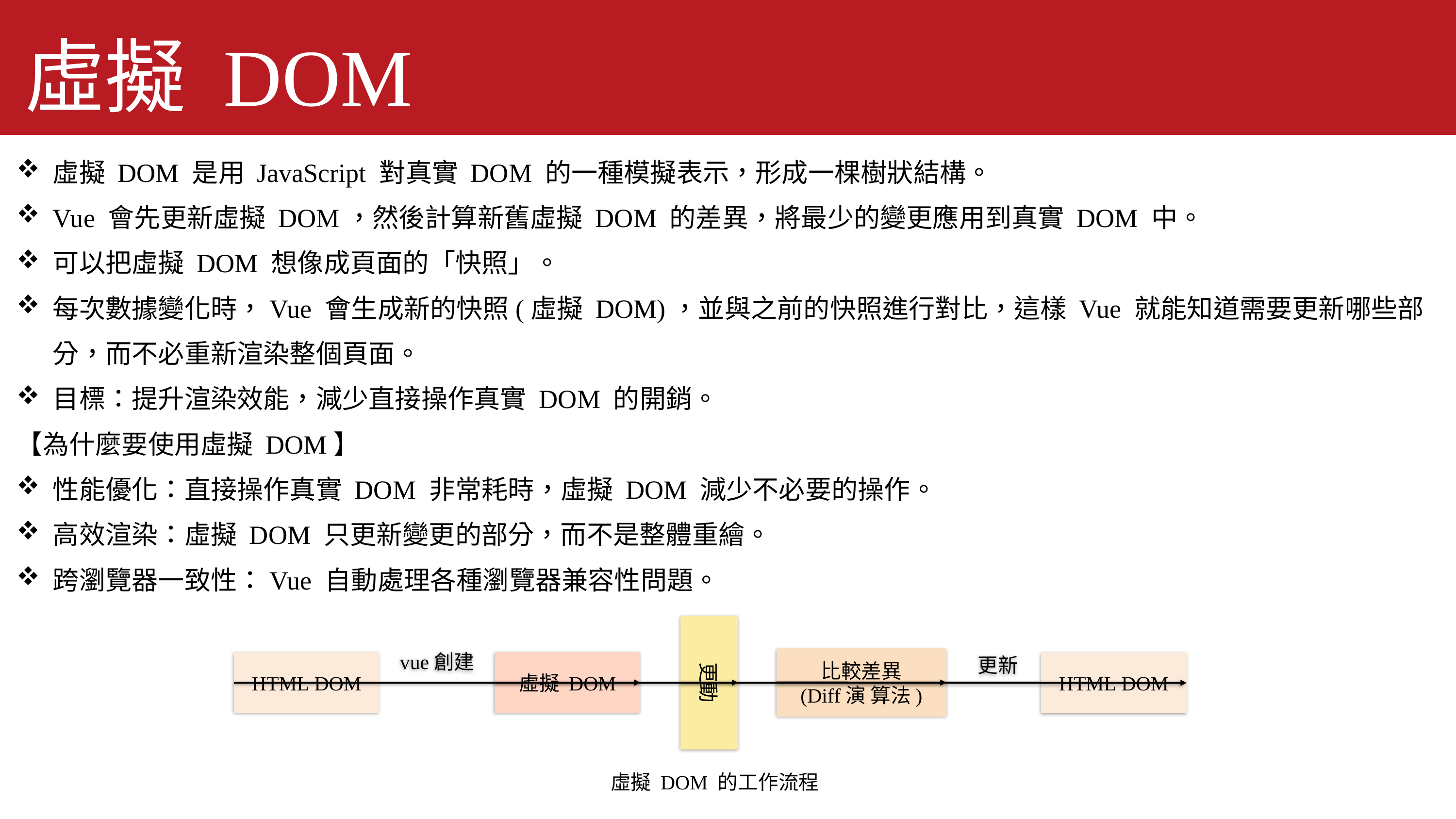

虛擬 DOM
虛擬 DOM 是用 JavaScript 對真實 DOM 的一種模擬表示，形成一棵樹狀結構。
Vue 會先更新虛擬 DOM，然後計算新舊虛擬 DOM 的差異，將最少的變更應用到真實 DOM 中。
可以把虛擬 DOM 想像成頁面的「快照」。
每次數據變化時，Vue 會生成新的快照(虛擬 DOM)，並與之前的快照進行對比，這樣 Vue 就能知道需要更新哪些部分，而不必重新渲染整個頁面。
目標：提升渲染效能，減少直接操作真實 DOM 的開銷。
【為什麼要使用虛擬 DOM】
性能優化：直接操作真實 DOM 非常耗時，虛擬 DOM 減少不必要的操作。
高效渲染：虛擬 DOM 只更新變更的部分，而不是整體重繪。
跨瀏覽器一致性：Vue 自動處理各種瀏覽器兼容性問題。
更動
vue創建
更新
比較差異
(Diff演 算法)
HTML DOM
虛擬 DOM
HTML DOM
虛擬 DOM 的工作流程